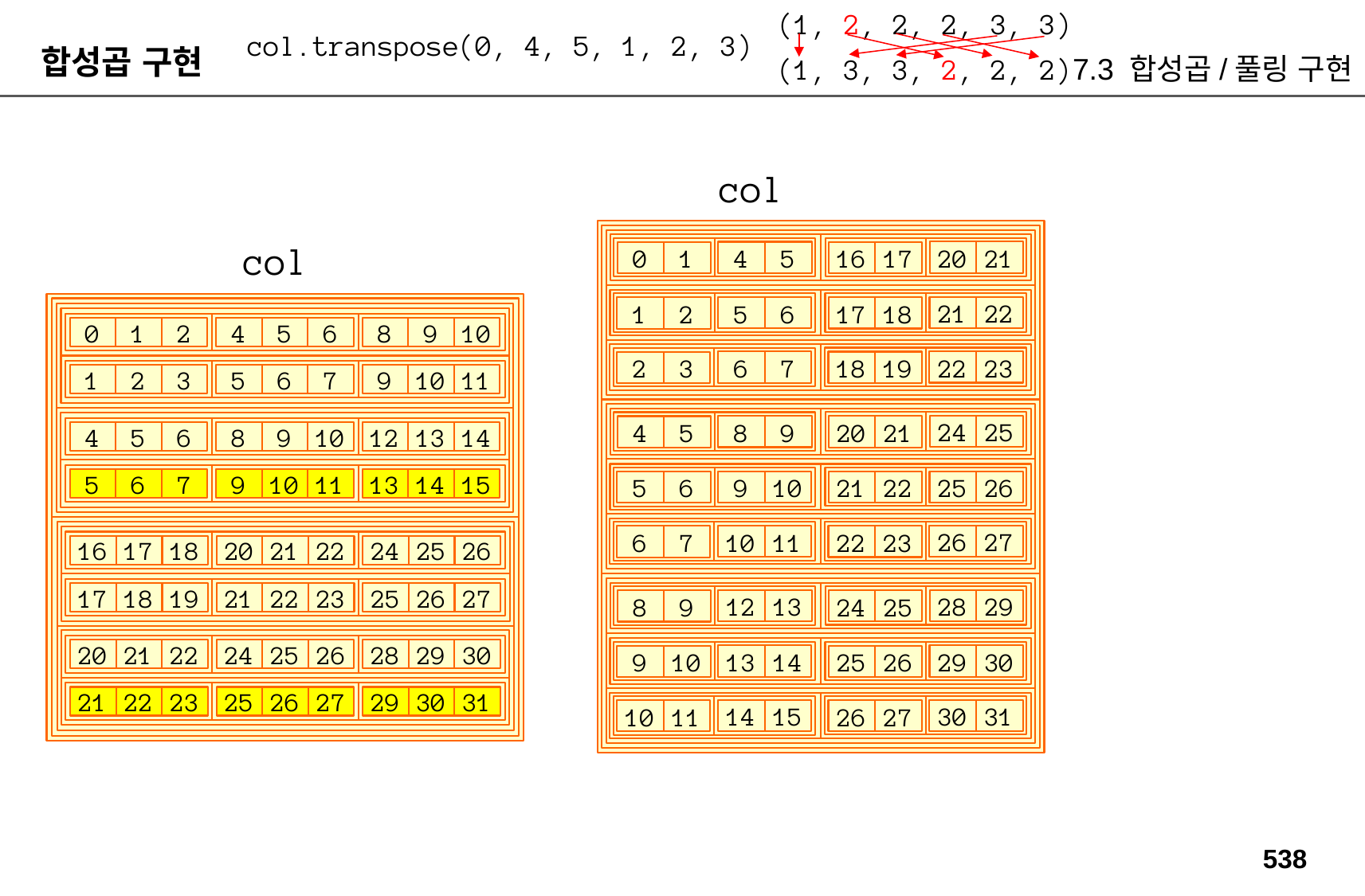

(1, 2, 2, 2, 3, 3)
col.transpose(0, 4, 5, 1, 2, 3)
(1, 3, 3, 2, 2, 2)

합성곱 구현
7.3 합성곱/풀링 구현
col

col

0
1
2
4
5
6
8
9
10

1
2
3
5
6
7
9
10
11

4
5
6
8
9
10
12
13
14

11

5
6
7
9
10
11
13
14
15

16
17
18
20
21
22
24
25
26

17
18
19
21
22
23
25
26
27

20
21
22
24
25
26
28
29
30

21
22
23
25
26
27
29
30
31

20
21
4
5
16
17
0
1

21
22
5
6
17
18
1
2

22
23
6
7
18
19
2
3

24
25
8
9
20
21
4
5

25
26
9
10
21
22
5
6

26
27
10
11
22
23
6
7

28
29
12
13
24
25
8
9

26

29
30
13
14
25
26
9
10

30
31
14
15
26
27
10
11